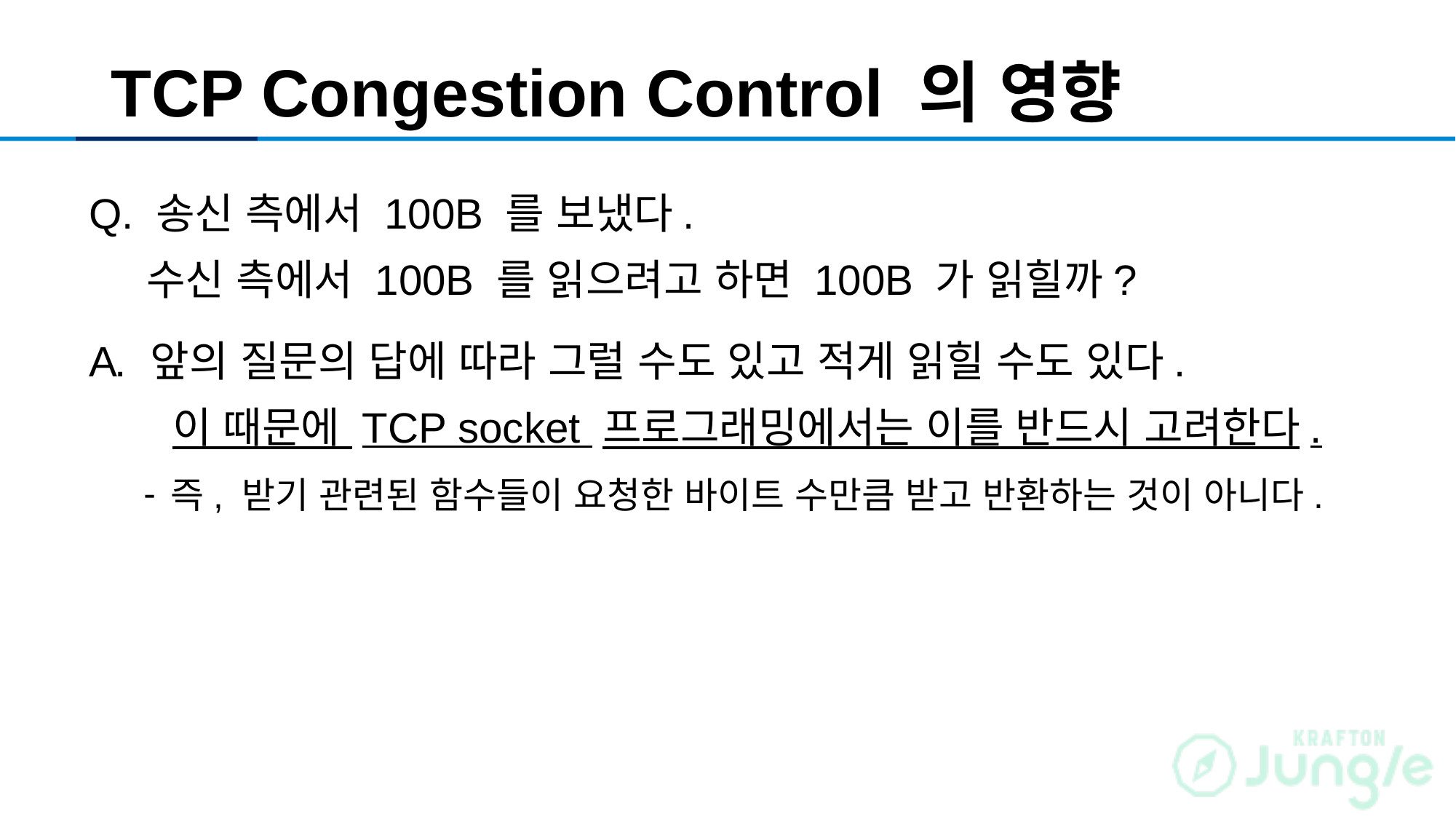

# TCP Congestion Control 의 영향
Q. 송신 측에서 100B 를 보냈다.
    수신 측에서 100B 를 읽으려고 하면 100B 가 읽힐까?
앞의 질문의 답에 따라 그럴 수도 있고 적게 읽힐 수도 있다.
 이 때문에 TCP socket 프로그래밍에서는 이를 반드시 고려한다.
즉, 받기 관련된 함수들이 요청한 바이트 수만큼 받고 반환하는 것이 아니다.